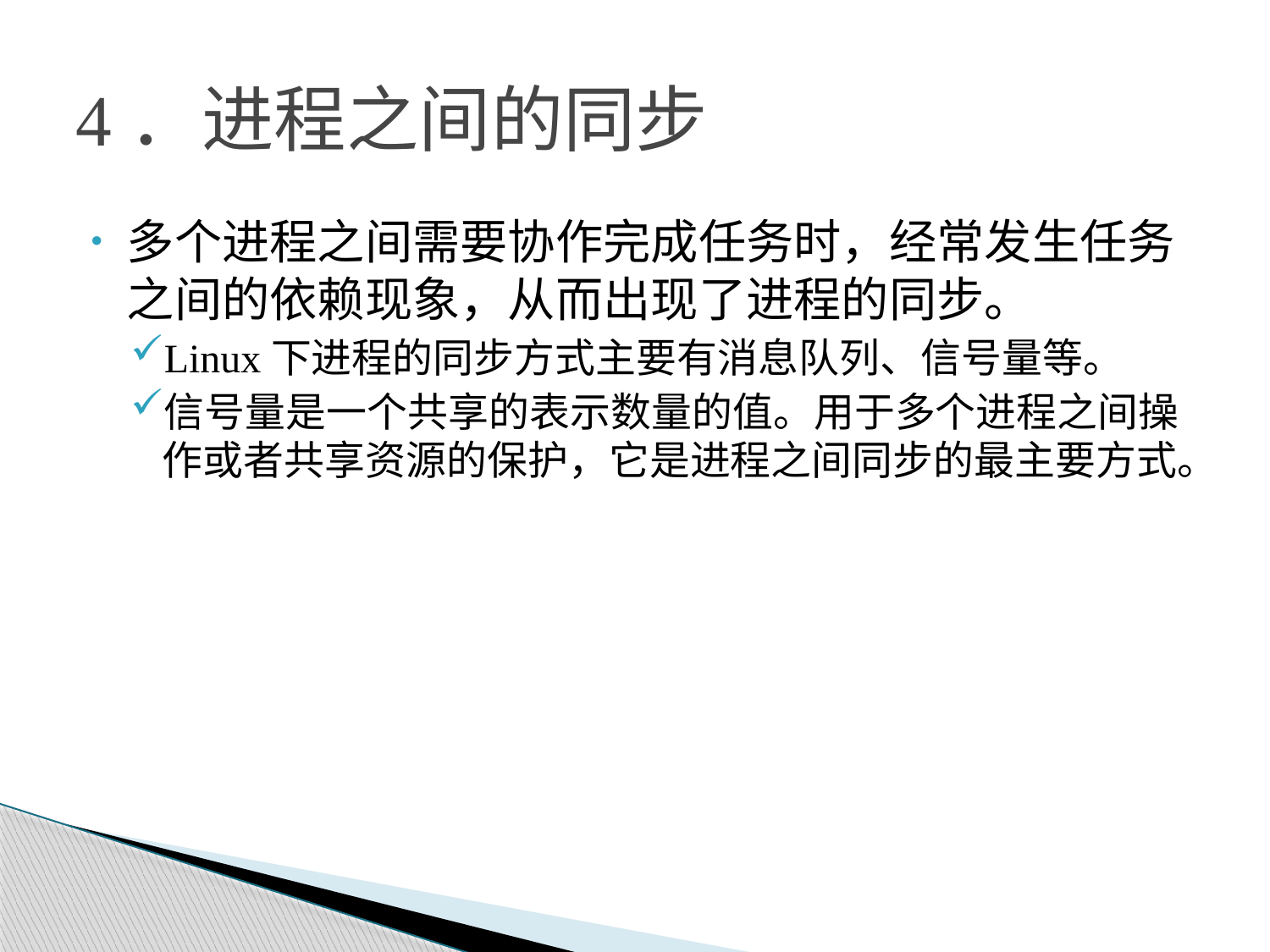

# 4．进程之间的同步
多个进程之间需要协作完成任务时，经常发生任务之间的依赖现象，从而出现了进程的同步。
Linux下进程的同步方式主要有消息队列、信号量等。
信号量是一个共享的表示数量的值。用于多个进程之间操作或者共享资源的保护，它是进程之间同步的最主要方式。